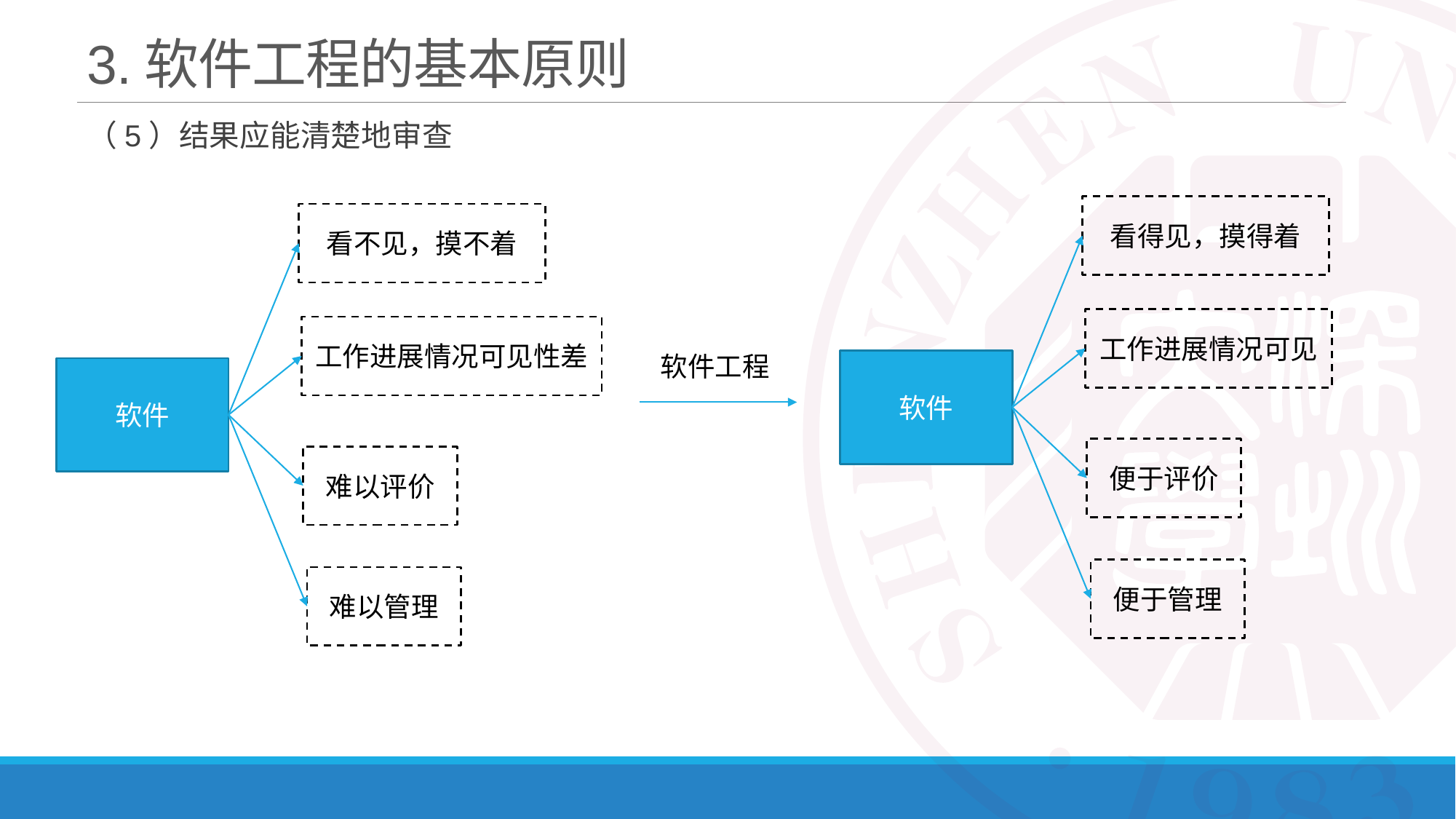

# 3.软件工程的基本原则
（5）结果应能清楚地审查

看得见，摸得着
看不见，摸不着
工作进展情况可见
工作进展情况可见性差
软件工程
软件
软件
便于评价
难以评价
便于管理
难以管理